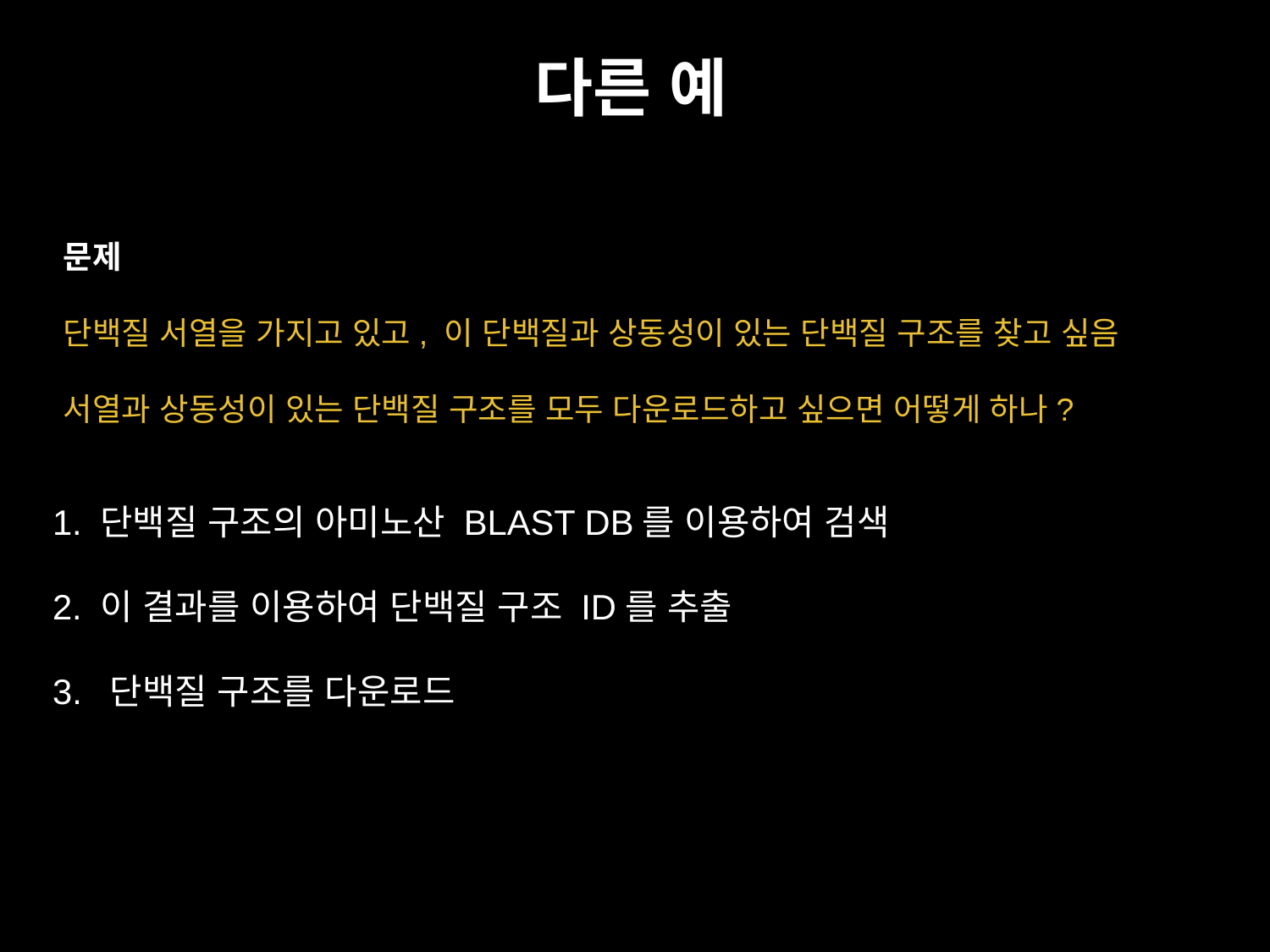

# 다른 예
문제

단백질 서열을 가지고 있고, 이 단백질과 상동성이 있는 단백질 구조를 찾고 싶음

서열과 상동성이 있는 단백질 구조를 모두 다운로드하고 싶으면 어떻게 하나?
단백질 구조의 아미노산 BLAST DB를 이용하여 검색

이 결과를 이용하여 단백질 구조 ID를 추출

3.  단백질 구조를 다운로드